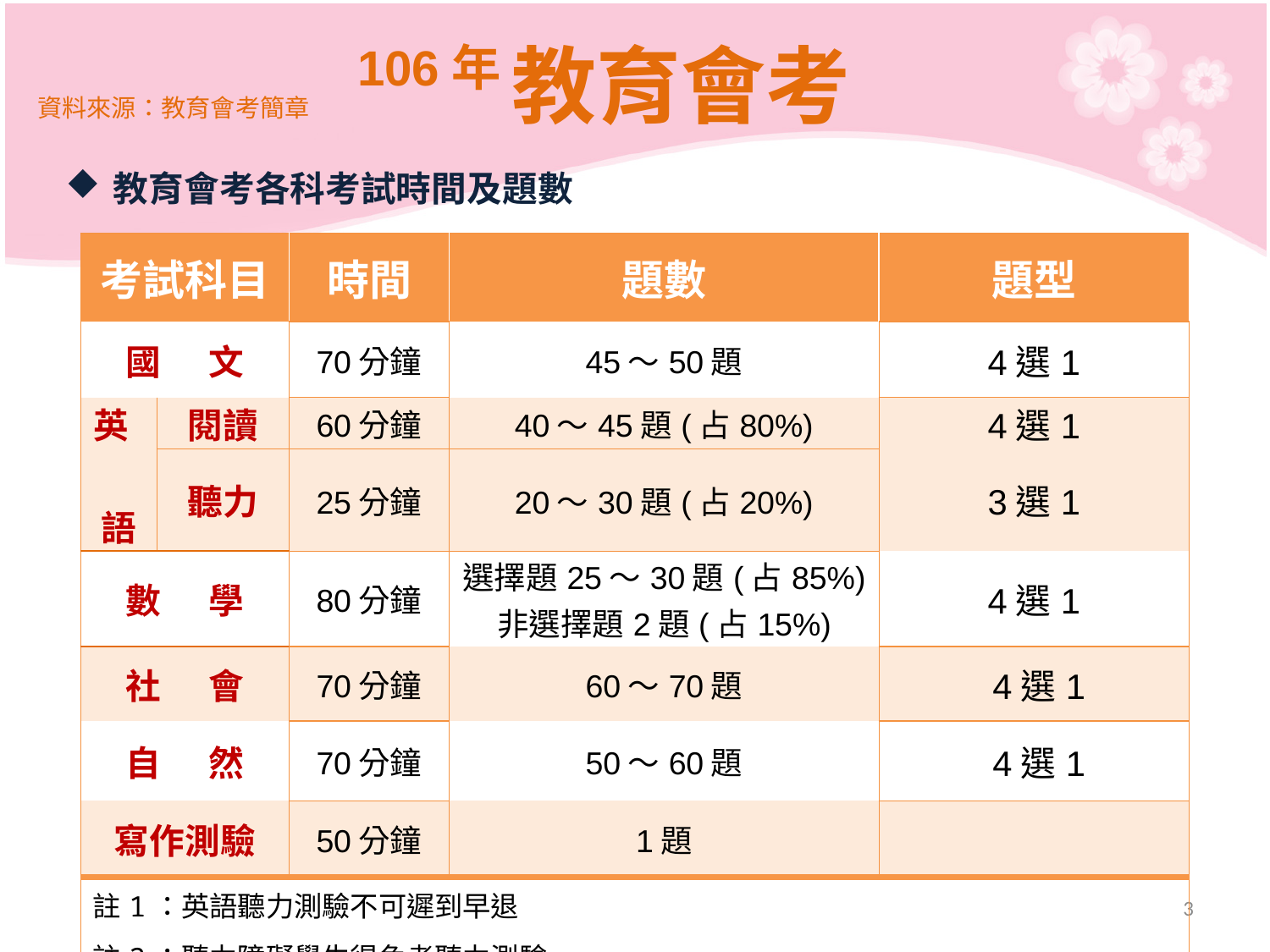

106年
教育會考
資料來源：教育會考簡章
教育會考各科考試時間及題數
| 考試科目 |  | 時間 | 題數 | 題型 |
| --- | --- | --- | --- | --- |
| 國 文 |  | 70分鐘 | 45～50題 | 4選1 |
| 英 語 | 閱讀 | 60分鐘 | 40～45題(占80%) | 4選1 |
|  | 聽力 | 25分鐘 | 20～30題(占20%) | 3選1 |
| 數 學 |  | 80分鐘 | 選擇題25～30題(占85%) 非選擇題2題(占15%) | 4選1 |
| 社 會 |  | 70分鐘 | 60～70題 | 4選1 |
| 自 然 |  | 70分鐘 | 50～60題 | 4選1 |
| 寫作測驗 |  | 50分鐘 | 1題 |  |
| 註1：英語聽力測驗不可遲到早退 註2：聽力障礙學生得免考聽力測驗 |  |  |  |  |
3